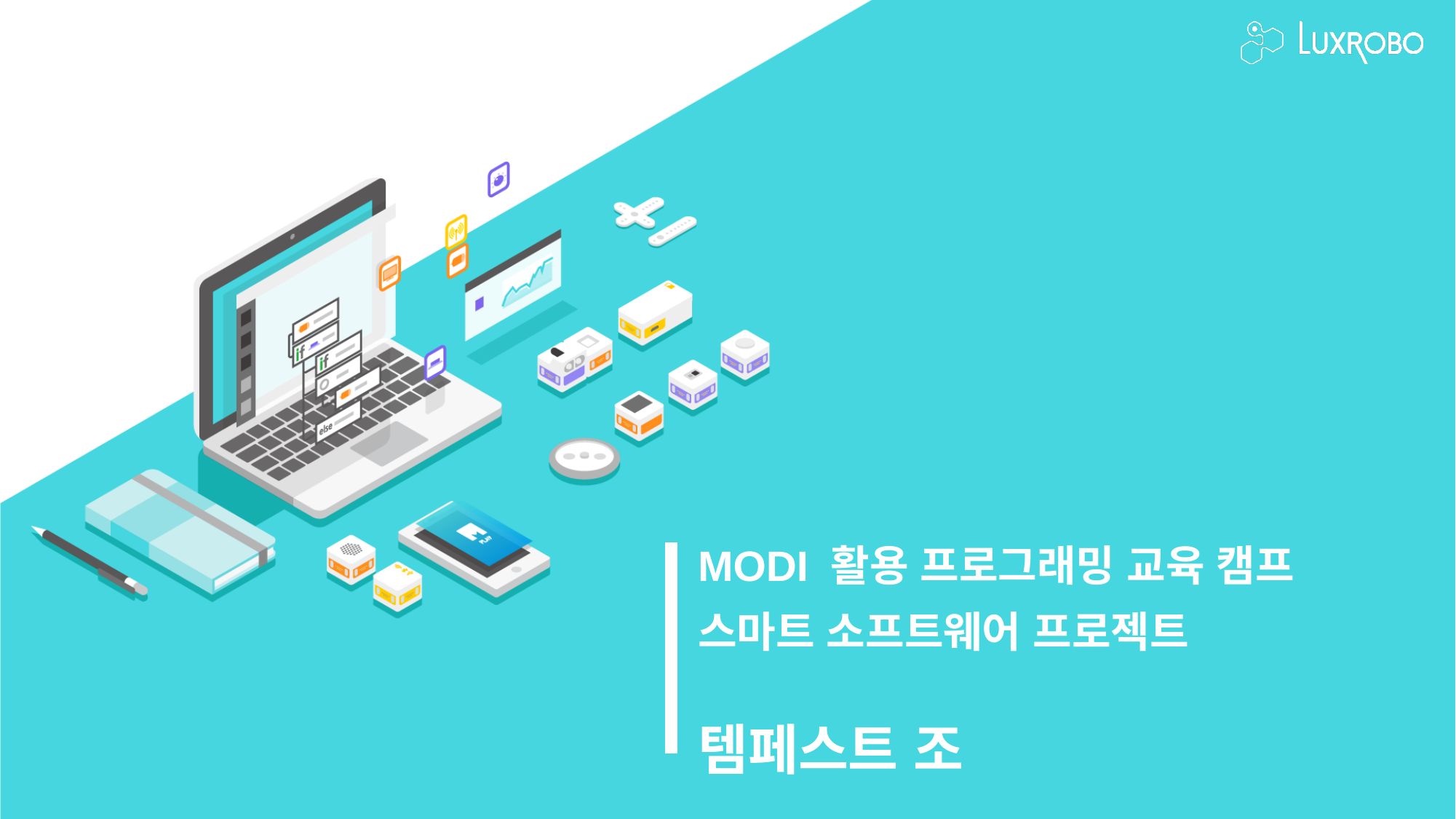

MODI 활용 프로그래밍 교육 캠프
스마트 소프트웨어 프로젝트

템페스트 조